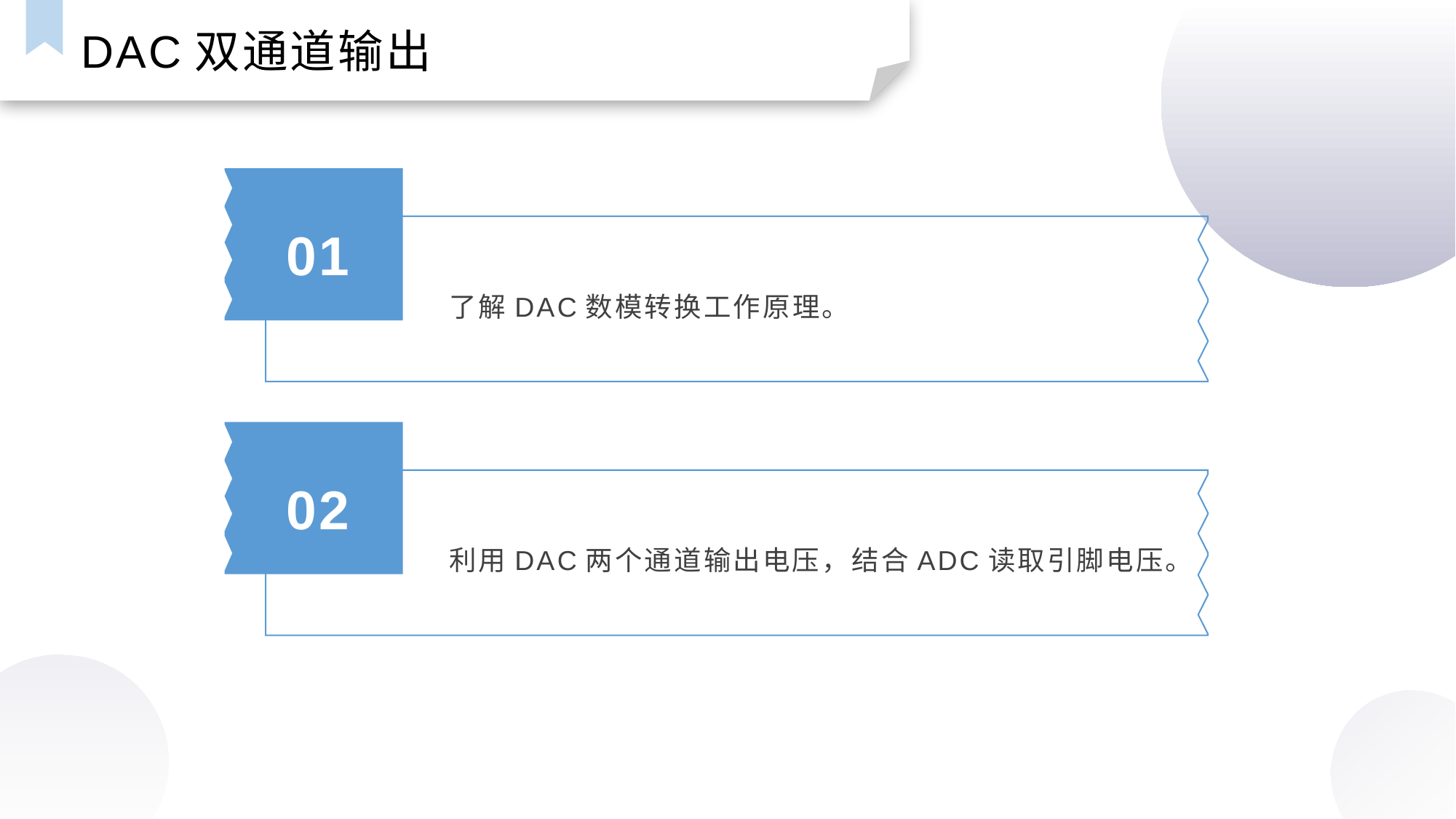

DAC双通道输出

01
了解DAC数模转换工作原理。

02

利用DAC两个通道输出电压，结合ADC读取引脚电压。